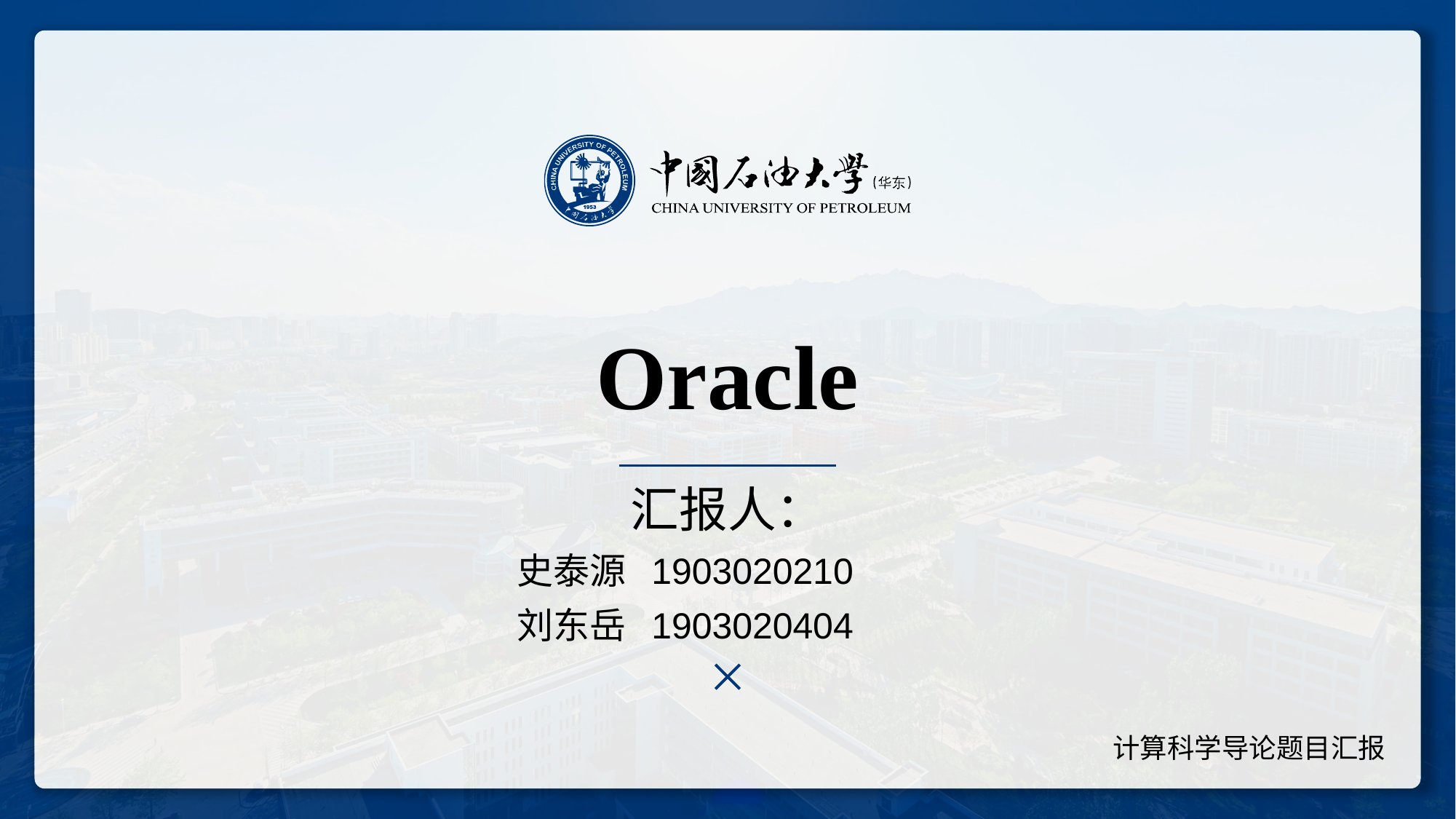

Oracle
汇报人：
史泰源  1903020210
刘东岳  1903020404
计算科学导论题目汇报